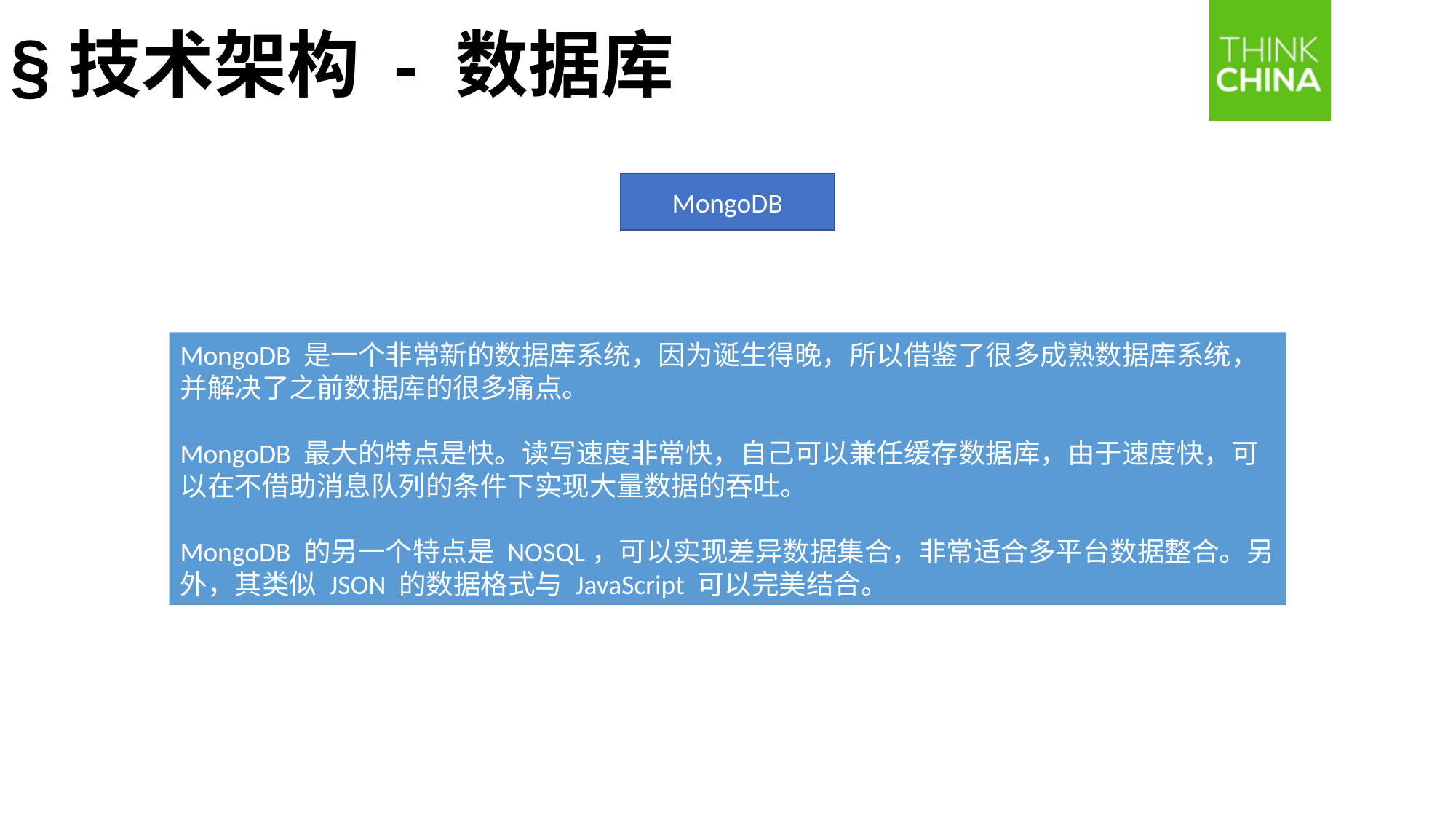

§技术架构 - 数据库
MongoDB
MongoDB 是一个非常新的数据库系统，因为诞生得晚，所以借鉴了很多成熟数据库系统，并解决了之前数据库的很多痛点。

MongoDB 最大的特点是快。读写速度非常快，自己可以兼任缓存数据库，由于速度快，可以在不借助消息队列的条件下实现大量数据的吞吐。

MongoDB 的另一个特点是 NOSQL，可以实现差异数据集合，非常适合多平台数据整合。另外，其类似 JSON 的数据格式与 JavaScript 可以完美结合。